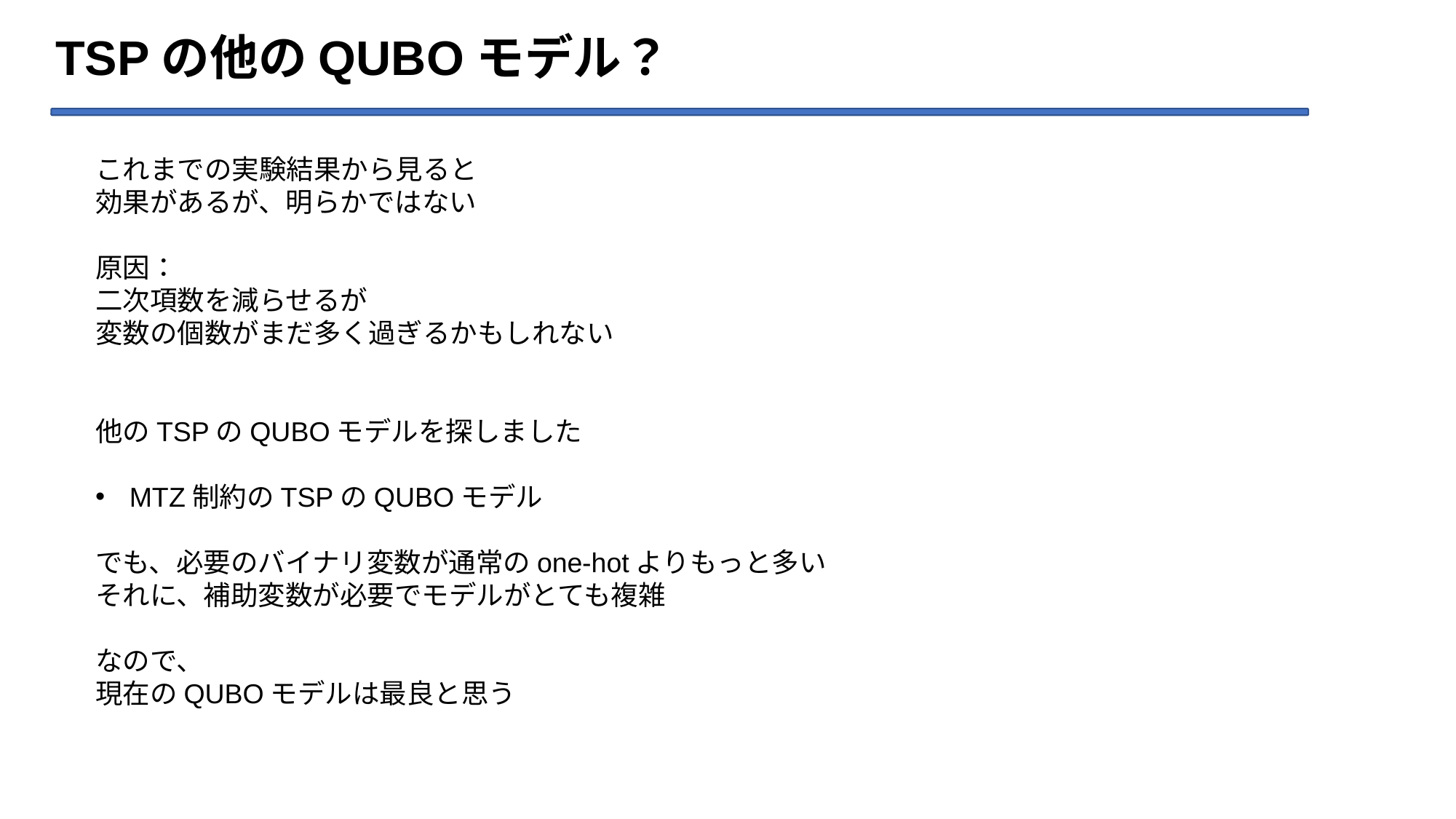

# TSPの他のQUBOモデル？

これまでの実験結果から見ると
効果があるが、明らかではない

原因：
二次項数を減らせるが
変数の個数がまだ多く過ぎるかもしれない

他のTSPのQUBOモデルを探しました

MTZ制約のTSPのQUBOモデル

でも、必要のバイナリ変数が通常のone-hotよりもっと多い
それに、補助変数が必要でモデルがとても複雑

なので、
現在のQUBOモデルは最良と思う